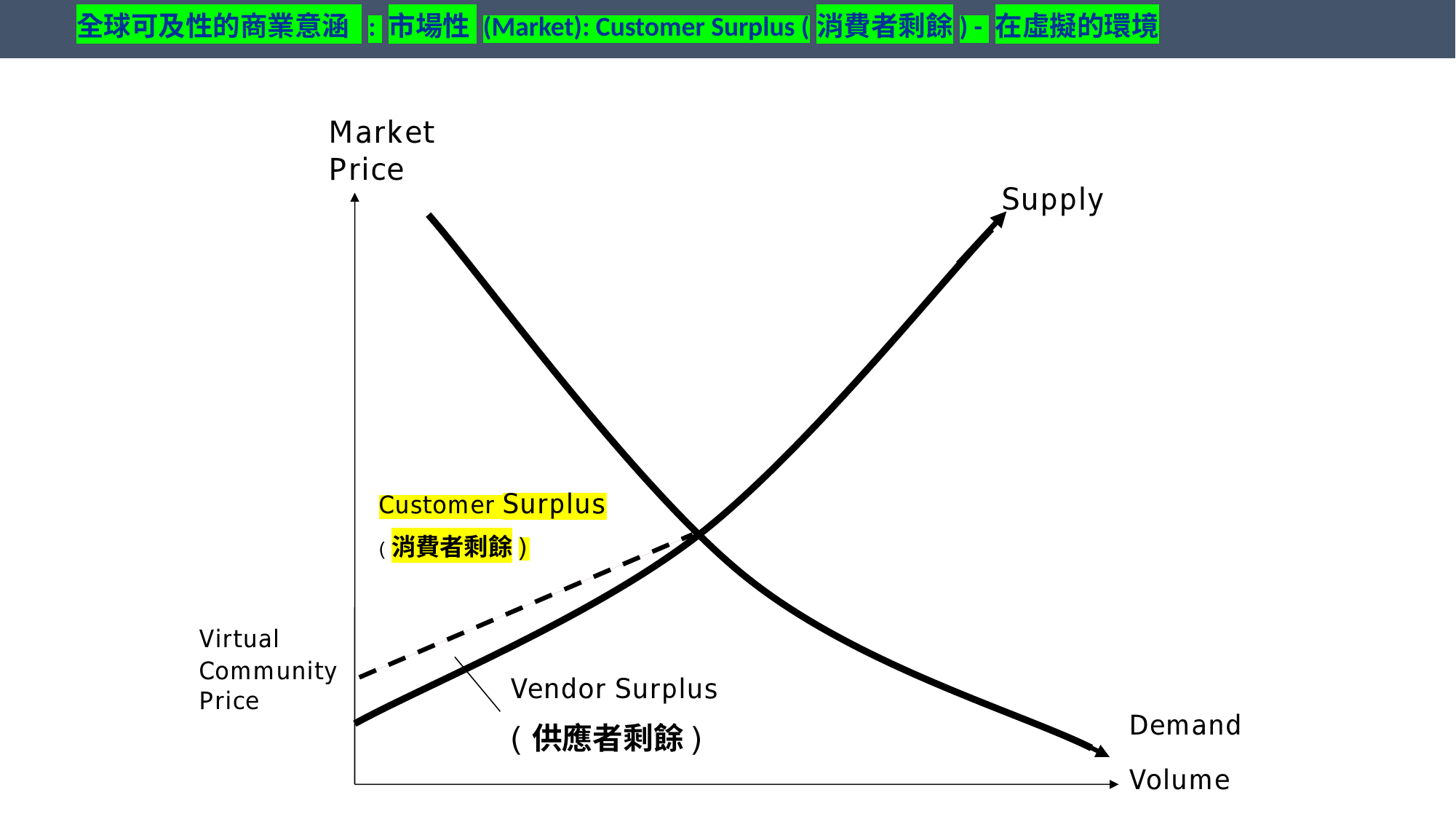

全球可及性的商業意涵  : 市場性 (Market): Customer Surplus (消費者剩餘) - 在虛擬的環境

Market
Price
Supply

Customer Surplus
(消費者剩餘)

Virtual Community Price

Vendor Surplus
(供應者剩餘)
Demand

Volume